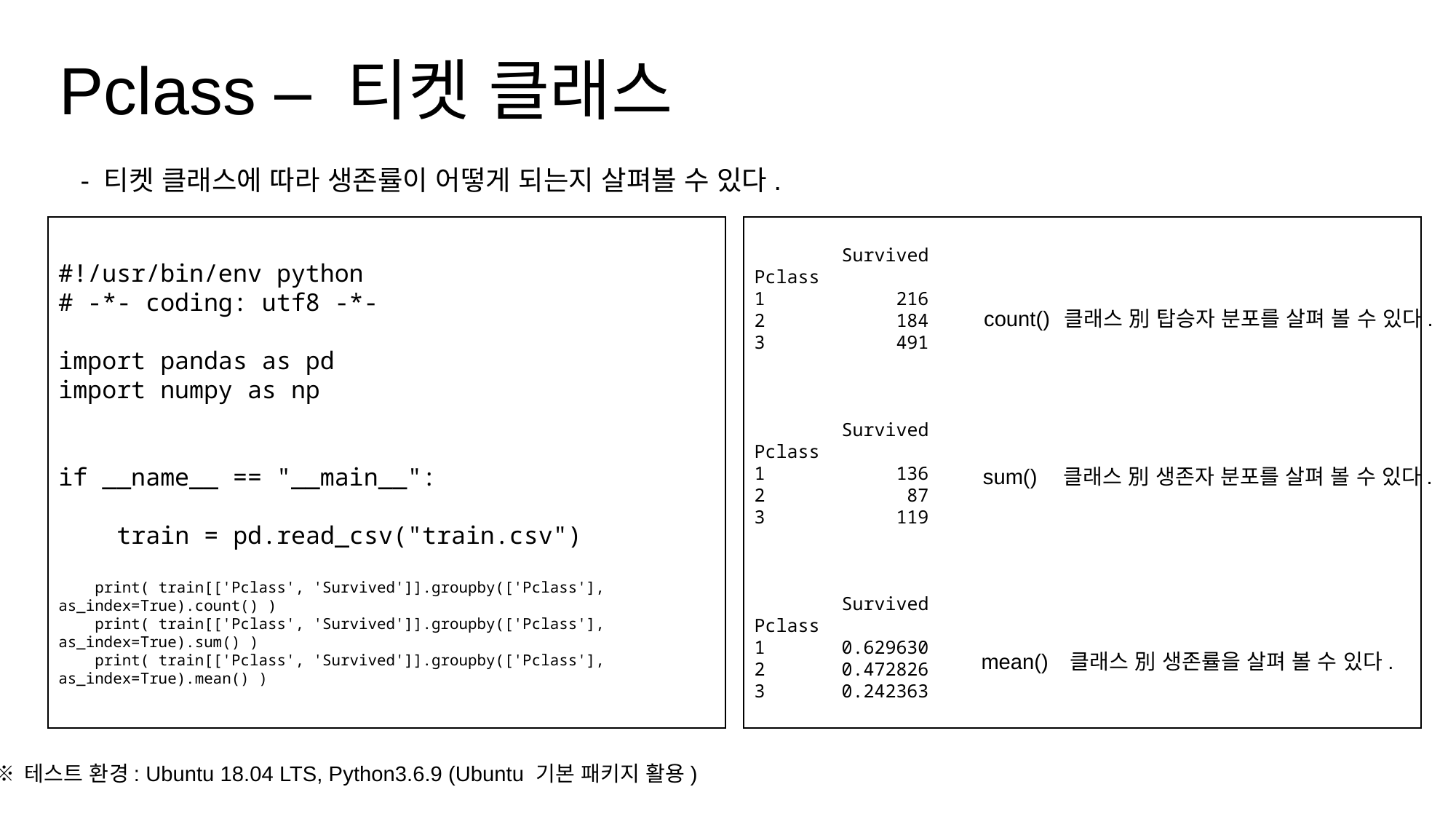

Pclass – 티켓 클래스
- 티켓 클래스에 따라 생존률이 어떻게 되는지 살펴볼 수 있다.
#!/usr/bin/env python
# -*- coding: utf8 -*-

import pandas as pd
import numpy as np

if __name__ == "__main__":

    train = pd.read_csv("train.csv")

    print( train[['Pclass', 'Survived']].groupby(['Pclass'], as_index=True).count() )
    print( train[['Pclass', 'Survived']].groupby(['Pclass'], as_index=True).sum() )
    print( train[['Pclass', 'Survived']].groupby(['Pclass'], as_index=True).mean() )
        Survived
Pclass
1            216
2            184
3            491

        Survived
Pclass
1            136
2             87
3            119

        Survived
Pclass
1       0.629630
2       0.472826
3       0.242363
count()
클래스 別 탑승자 분포를 살펴 볼 수 있다.
sum()
클래스 別 생존자 분포를 살펴 볼 수 있다.
mean()
클래스 別 생존률을 살펴 볼 수 있다.
※ 테스트 환경: Ubuntu 18.04 LTS, Python3.6.9 (Ubuntu 기본 패키지 활용)